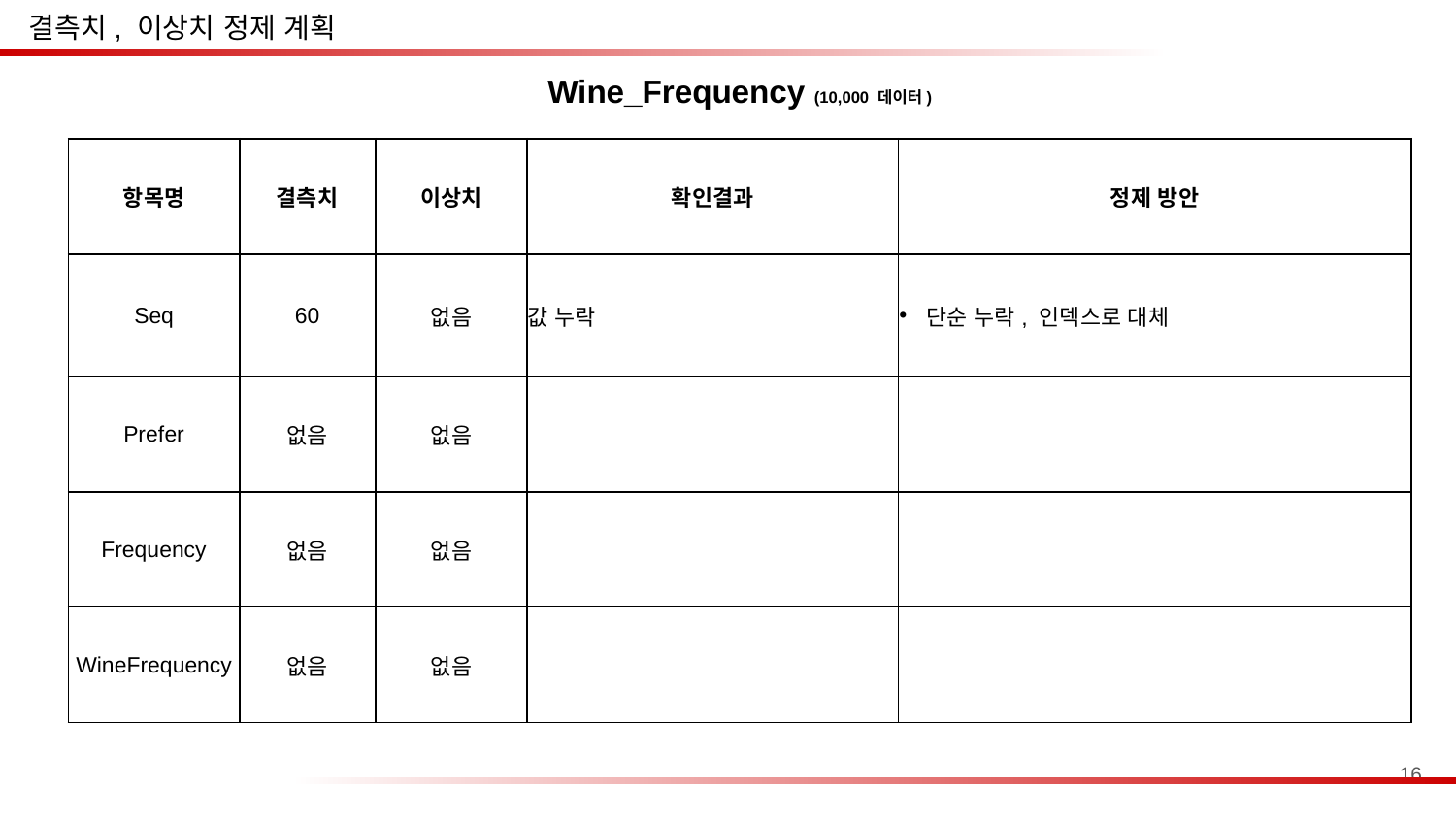

결측치, 이상치 정제 계획

Wine_Frequency (10,000 데이터)
| 항목명 | 결측치 | 이상치 | 확인결과 | 정제 방안 |
| --- | --- | --- | --- | --- |
| Seq | 60 | 없음 | 값 누락 | 단순 누락, 인덱스로 대체 |
| Prefer | 없음 | 없음 |  |  |
| Frequency | 없음 | 없음 |  |  |
| WineFrequency | 없음 | 없음 |  |  |
16